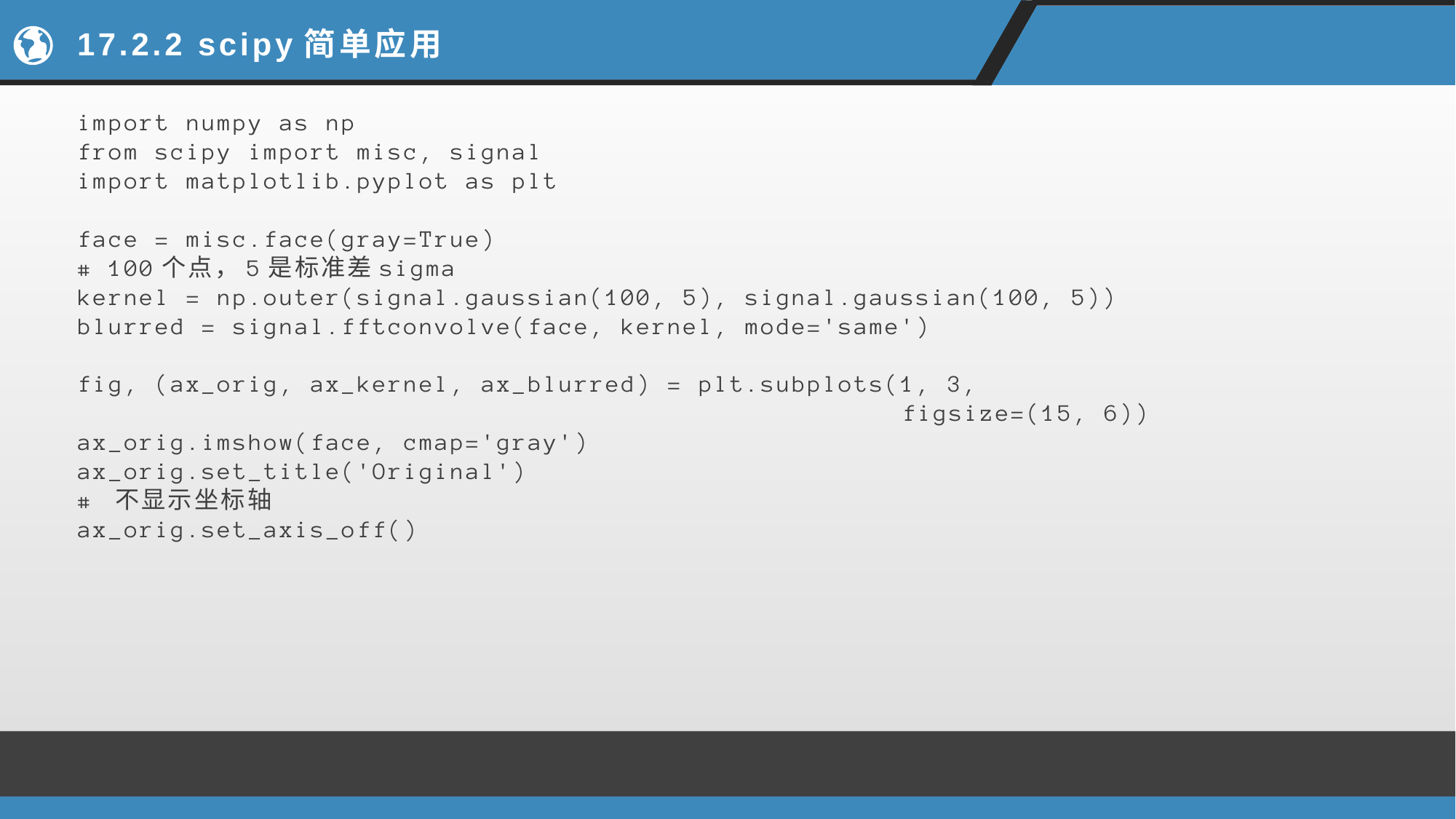

# 17.2.2 scipy简单应用

import numpy as np
from scipy import misc, signal
import matplotlib.pyplot as plt

face = misc.face(gray=True)
# 100个点，5是标准差sigma
kernel = np.outer(signal.gaussian(100, 5), signal.gaussian(100, 5))
blurred = signal.fftconvolve(face, kernel, mode='same')

fig, (ax_orig, ax_kernel, ax_blurred) = plt.subplots(1, 3,
                                                     figsize=(15, 6))
ax_orig.imshow(face, cmap='gray')
ax_orig.set_title('Original')
# 不显示坐标轴
ax_orig.set_axis_off()